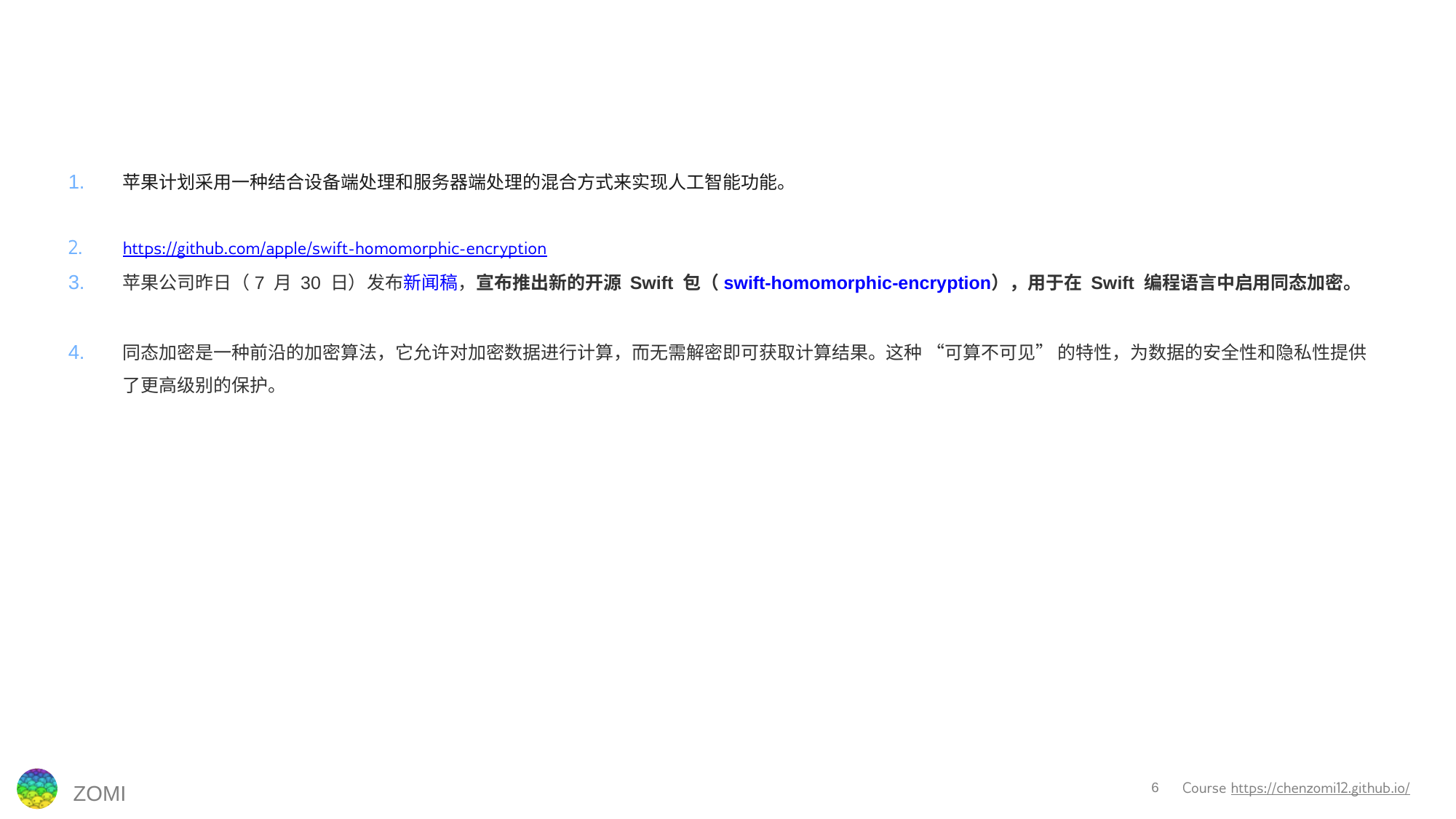

#
苹果计划采用一种结合设备端处理和服务器端处理的混合方式来实现人工智能功能。

https://github.com/apple/swift-homomorphic-encryption
苹果公司昨日（7 月 30 日）发布新闻稿，宣布推出新的开源 Swift 包（swift-homomorphic-encryption），用于在 Swift 编程语言中启用同态加密。

同态加密是一种前沿的加密算法，它允许对加密数据进行计算，而无需解密即可获取计算结果。这种 “可算不可见” 的特性，为数据的安全性和隐私性提供了更高级别的保护。